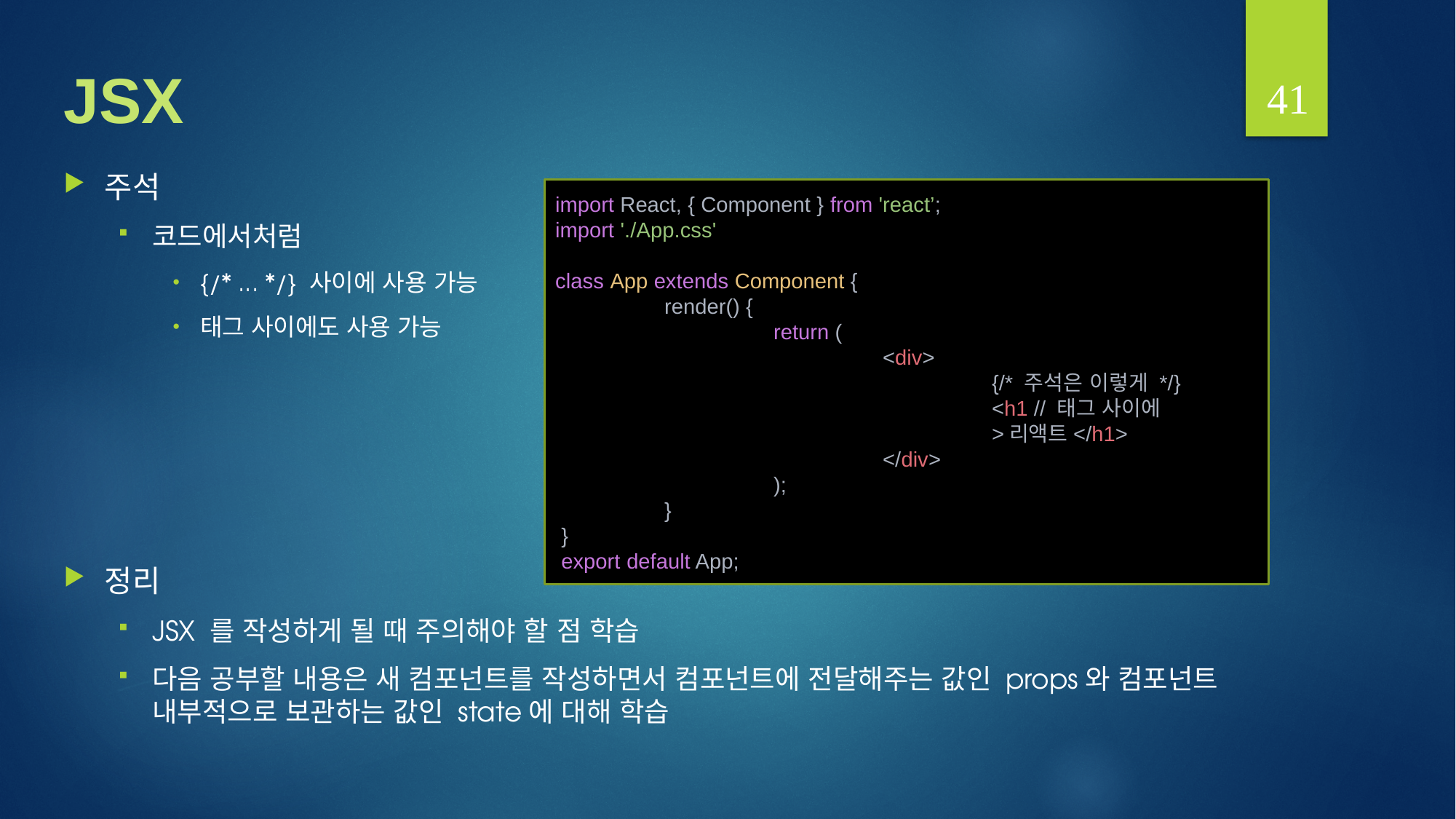

41
# JSX
주석
코드에서처럼
{/* ... */} 사이에 사용 가능
태그 사이에도 사용 가능

정리
JSX 를 작성하게 될 때 주의해야 할 점 학습
다음 공부할 내용은 새 컴포넌트를 작성하면서 컴포넌트에 전달해주는 값인 props와 컴포넌트 내부적으로 보관하는 값인 state에 대해 학습
import React, { Component } from 'react’;
import './App.css'

class App extends Component {
	render() {
		return (
			<div>
				{/* 주석은 이렇게 */}
				<h1 // 태그 사이에
				>리액트</h1>
			</div>
		);
	}
 }
 export default App;